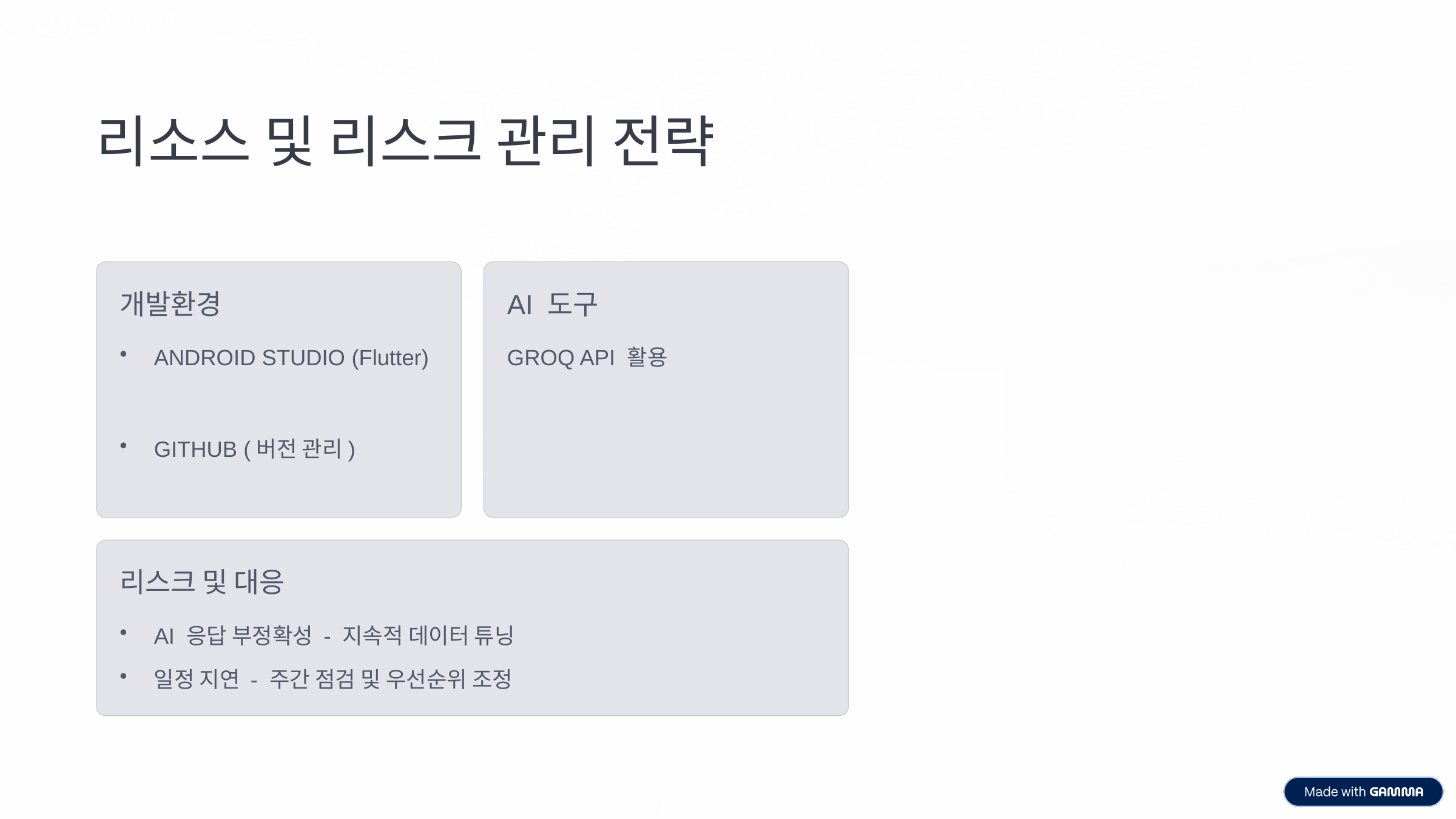

리소스 및 리스크 관리 전략

개발환경
AI 도구
ANDROID STUDIO (Flutter)
GROQ API 활용
GITHUB (버전 관리)

리스크 및 대응
AI 응답 부정확성 - 지속적 데이터 튜닝
일정 지연 - 주간 점검 및 우선순위 조정